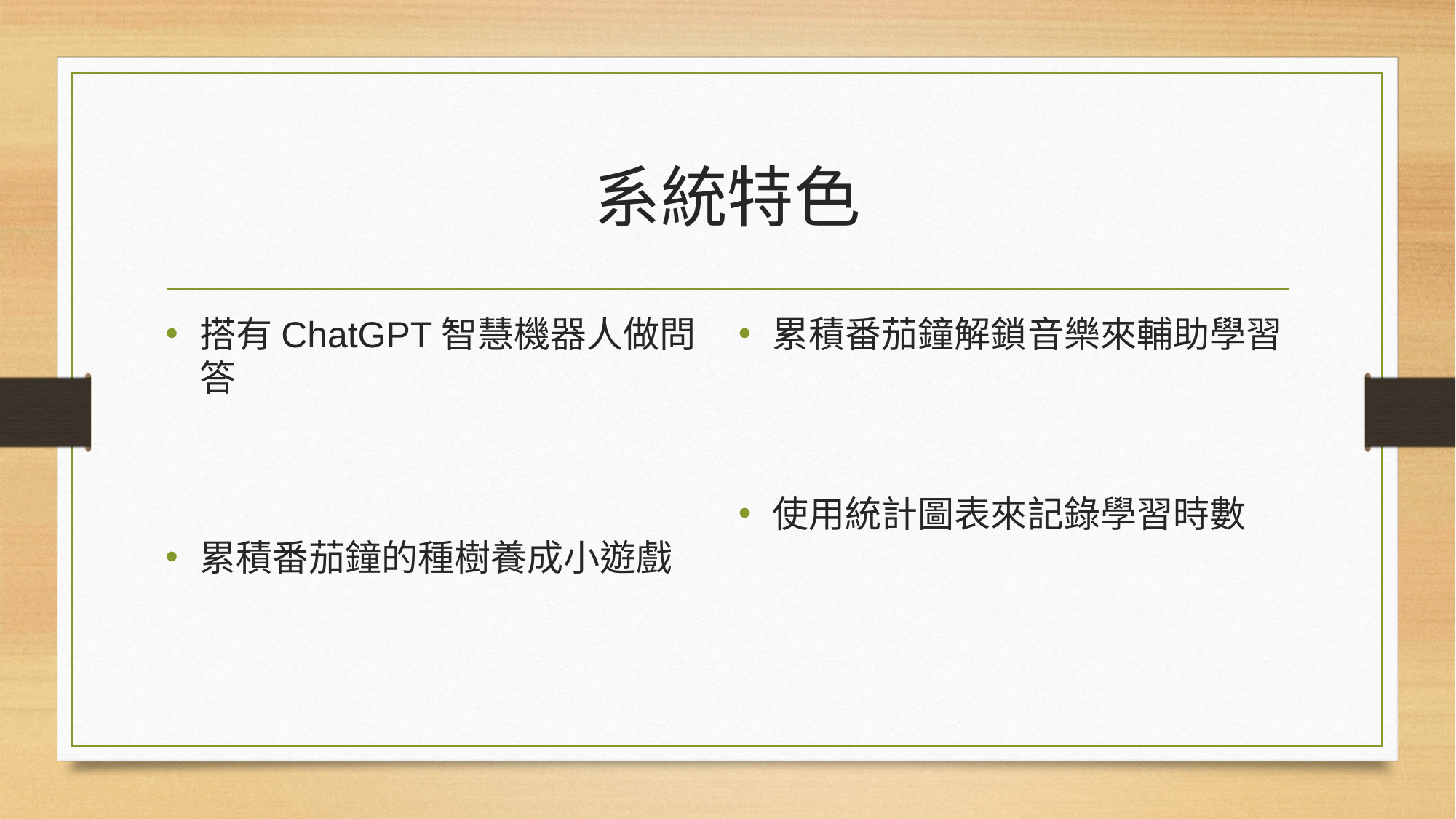

# 系統特色
搭有ChatGPT智慧機器人做問答

累積番茄鐘的種樹養成小遊戲

累積番茄鐘解鎖音樂來輔助學習

使用統計圖表來記錄學習時數